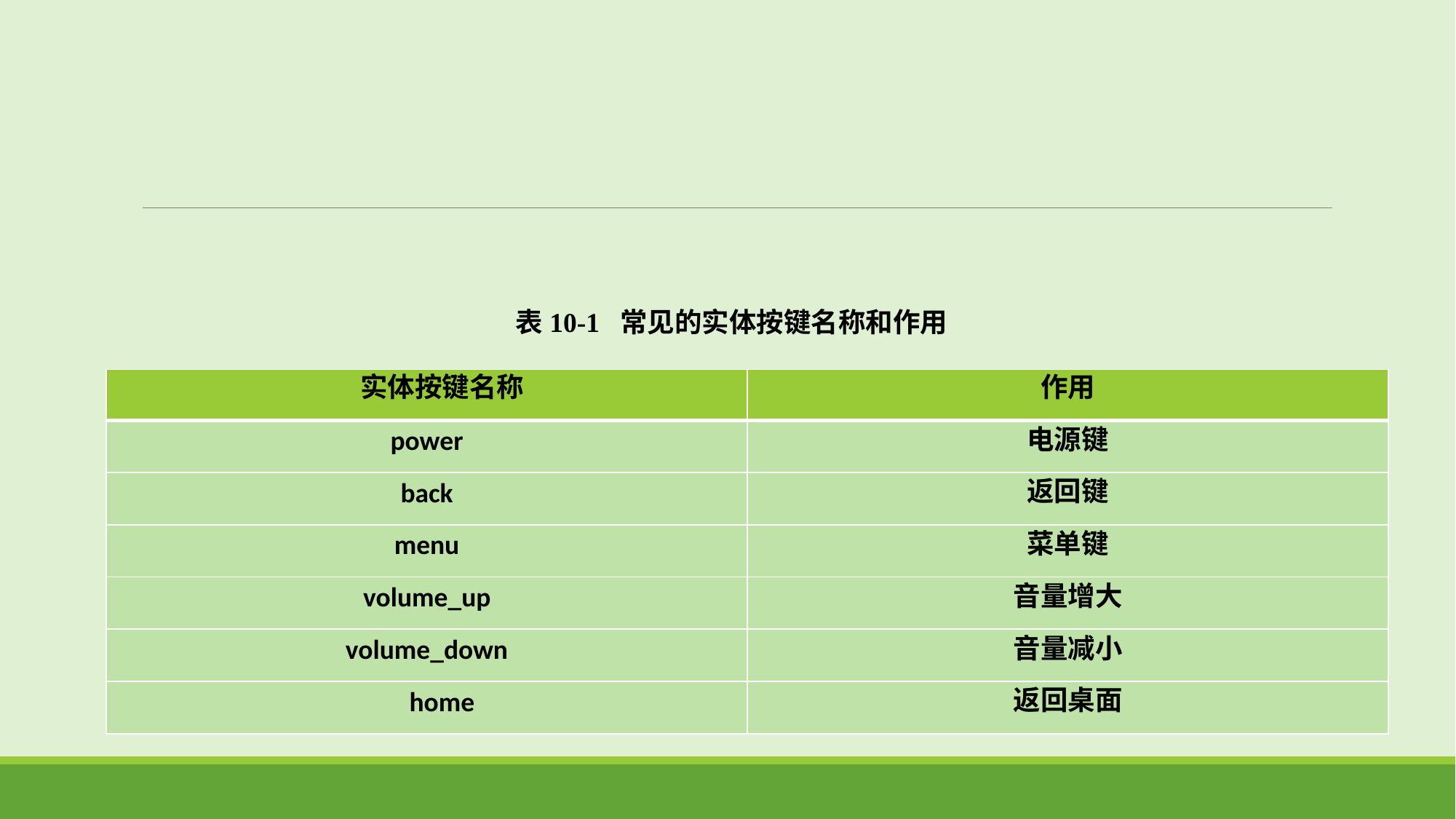

表10-1  常见的实体按键名称和作用
| 实体按键名称 | 作用 |
| --- | --- |
| power | 电源键 |
| back | 返回键 |
| menu | 菜单键 |
| volume\_up | 音量增大 |
| volume\_down | 音量减小 |
| home | 返回桌面 |